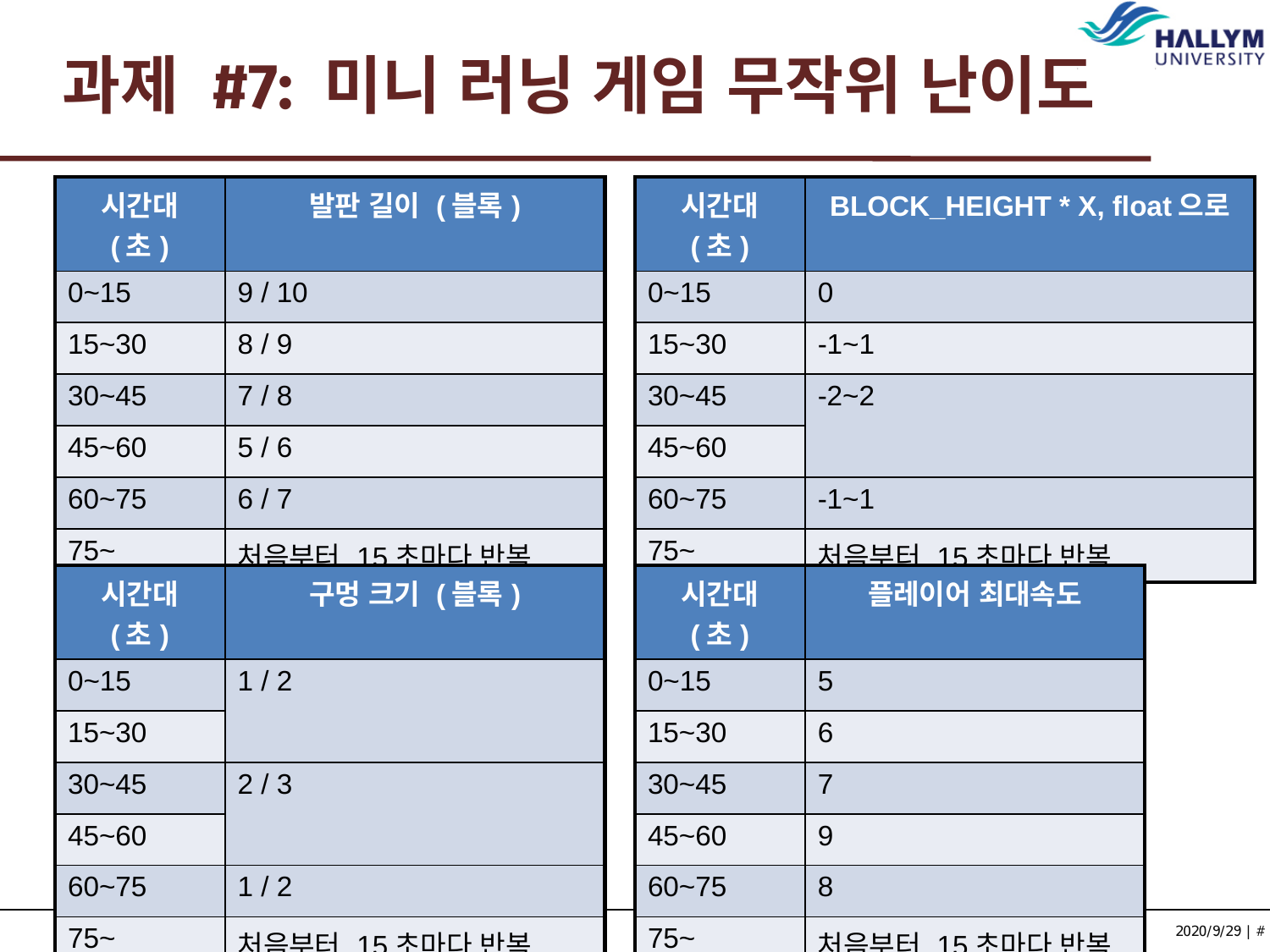

# 과제 #7: 미니 러닝 게임 무작위 난이도
| 시간대 (초) | 발판 길이 (블록) |
| --- | --- |
| 0~15 | 9 / 10 |
| 15~30 | 8 / 9 |
| 30~45 | 7 / 8 |
| 45~60 | 5 / 6 |
| 60~75 | 6 / 7 |
| 75~ | 처음부터 15초마다 반복 |
| 시간대 (초) | BLOCK\_HEIGHT \* X, float으로 |
| --- | --- |
| 0~15 | 0 |
| 15~30 | -1~1 |
| 30~45 | -2~2 |
| 45~60 |  |
| 60~75 | -1~1 |
| 75~ | 처음부터 15초마다 반복 |

| 시간대 (초) | 구멍 크기 (블록) |
| --- | --- |
| 0~15 | 1 / 2 |
| 15~30 |  |
| 30~45 | 2 / 3 |
| 45~60 |  |
| 60~75 | 1 / 2 |
| 75~ | 처음부터 15초마다 반복 |
| 시간대 (초) | 플레이어 최대속도 |
| --- | --- |
| 0~15 | 5 |
| 15~30 | 6 |
| 30~45 | 7 |
| 45~60 | 9 |
| 60~75 | 8 |
| 75~ | 처음부터 15초마다 반복 |